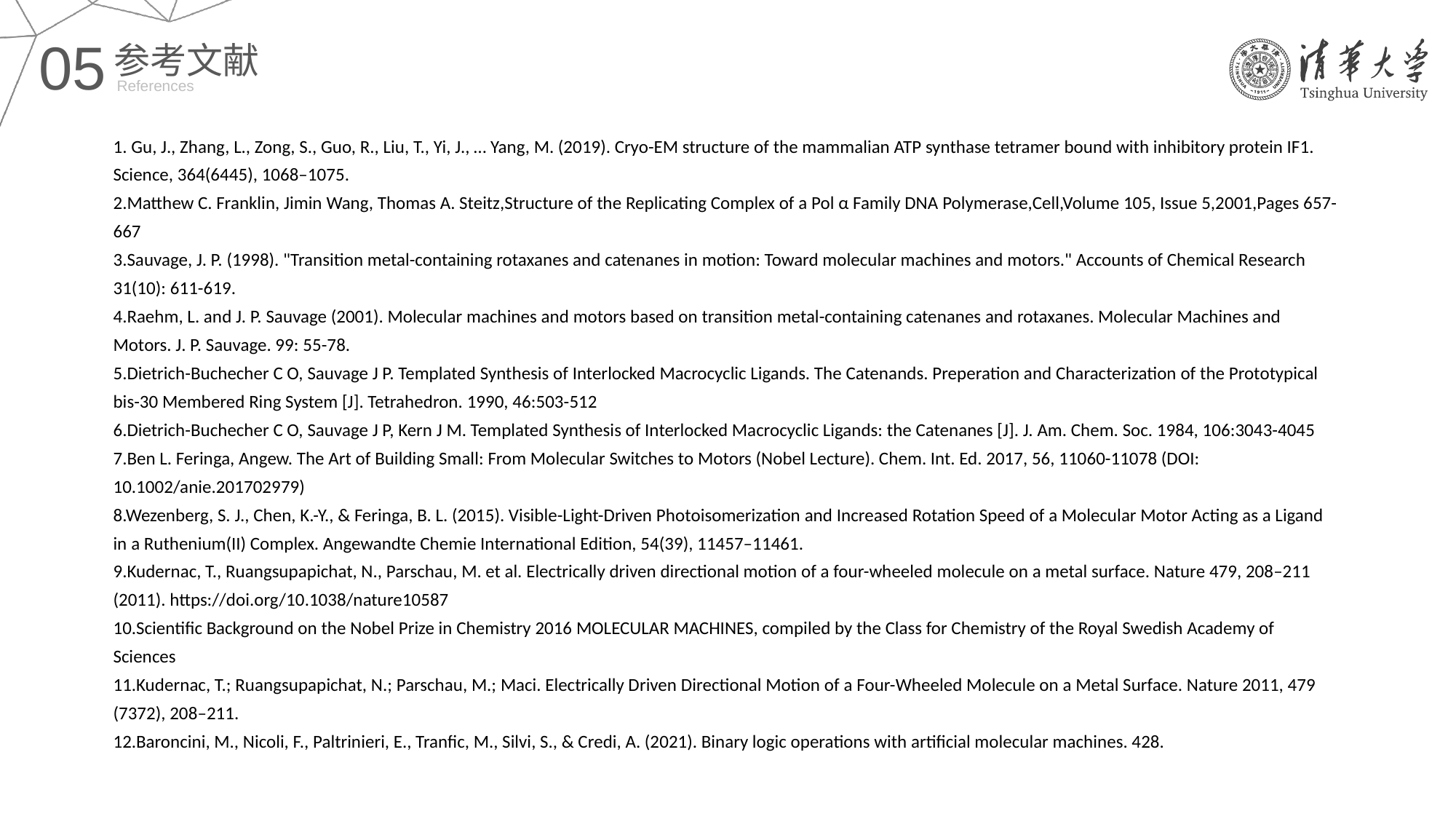

05
参考文献
References
1. Gu, J., Zhang, L., Zong, S., Guo, R., Liu, T., Yi, J., … Yang, M. (2019). Cryo-EM structure of the mammalian ATP synthase tetramer bound with inhibitory protein IF1. Science, 364(6445), 1068–1075.
2.Matthew C. Franklin, Jimin Wang, Thomas A. Steitz,Structure of the Replicating Complex of a Pol α Family DNA Polymerase,Cell,Volume 105, Issue 5,2001,Pages 657-667
3.Sauvage, J. P. (1998). "Transition metal-containing rotaxanes and catenanes in motion: Toward molecular machines and motors." Accounts of Chemical Research 31(10): 611-619.
4.Raehm, L. and J. P. Sauvage (2001). Molecular machines and motors based on transition metal-containing catenanes and rotaxanes. Molecular Machines and Motors. J. P. Sauvage. 99: 55-78.
5.Dietrich-Buchecher C O, Sauvage J P. Templated Synthesis of Interlocked Macrocyclic Ligands. The Catenands. Preperation and Characterization of the Prototypical bis-30 Membered Ring System [J]. Tetrahedron. 1990, 46:503-512
6.Dietrich-Buchecher C O, Sauvage J P, Kern J M. Templated Synthesis of Interlocked Macrocyclic Ligands: the Catenanes [J]. J. Am. Chem. Soc. 1984, 106:3043-4045
7.Ben L. Feringa, Angew. The Art of Building Small: From Molecular Switches to Motors (Nobel Lecture). Chem. Int. Ed. 2017, 56, 11060-11078 (DOI: 10.1002/anie.201702979)
8.Wezenberg, S. J., Chen, K.-Y., & Feringa, B. L. (2015). Visible-Light-Driven Photoisomerization and Increased Rotation Speed of a Molecular Motor Acting as a Ligand in a Ruthenium(II) Complex. Angewandte Chemie International Edition, 54(39), 11457–11461.
9.Kudernac, T., Ruangsupapichat, N., Parschau, M. et al. Electrically driven directional motion of a four-wheeled molecule on a metal surface. Nature 479, 208–211 (2011). https://doi.org/10.1038/nature10587
10.Scientific Background on the Nobel Prize in Chemistry 2016 MOLECULAR MACHINES, compiled by the Class for Chemistry of the Royal Swedish Academy of Sciences
11.Kudernac, T.; Ruangsupapichat, N.; Parschau, M.; Maci. Electrically Driven Directional Motion of a Four-Wheeled Molecule on a Metal Surface. Nature 2011, 479 (7372), 208–211.
12.Baroncini, M., Nicoli, F., Paltrinieri, E., Tranfic, M., Silvi, S., & Credi, A. (2021). Binary logic operations with artificial molecular machines. 428.